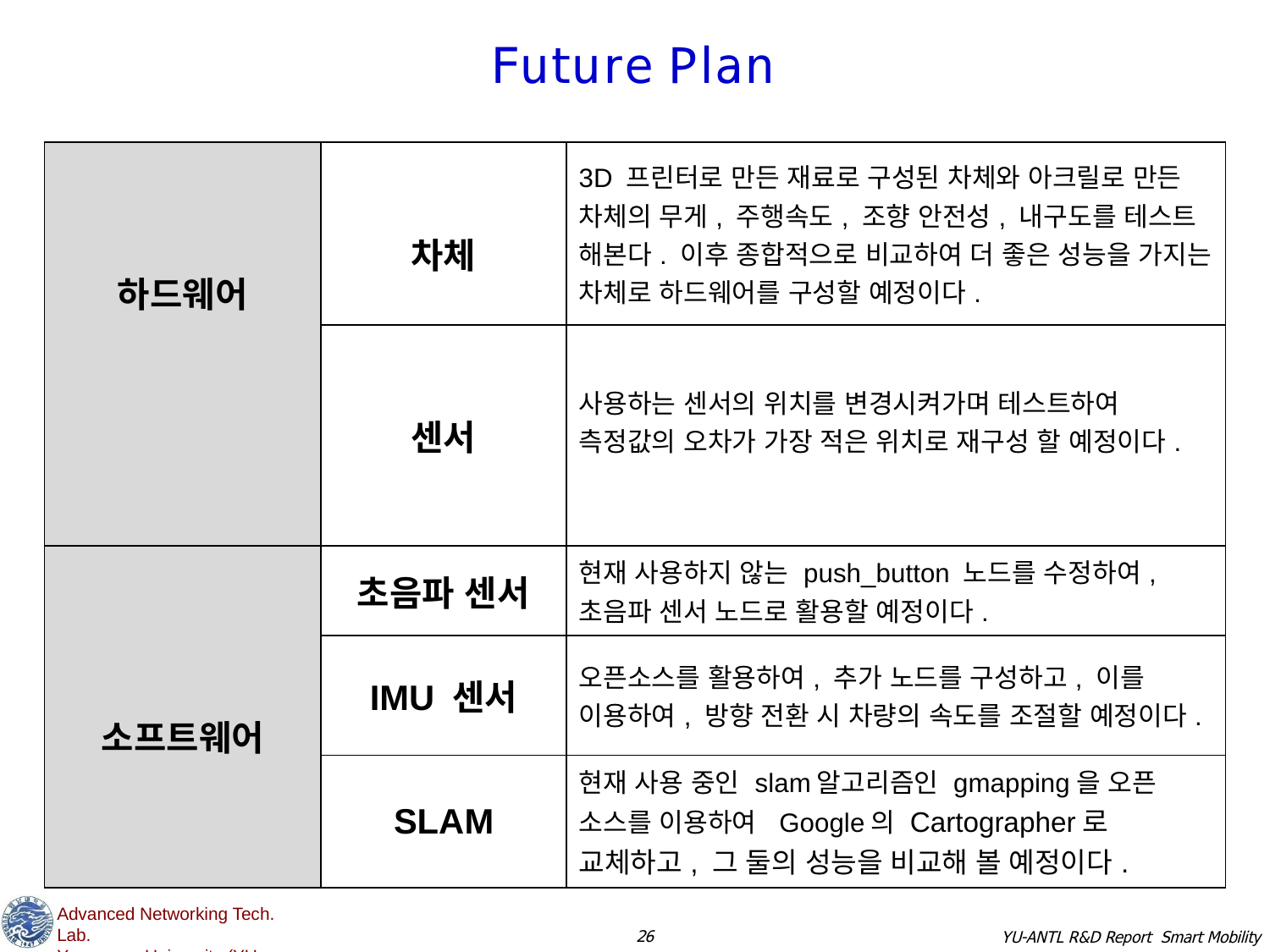

# Future Plan
| 하드웨어 | 차체 | 3D 프린터로 만든 재료로 구성된 차체와 아크릴로 만든 차체의 무게, 주행속도, 조향 안전성, 내구도를 테스트 해본다. 이후 종합적으로 비교하여 더 좋은 성능을 가지는 차체로 하드웨어를 구성할 예정이다. |
| --- | --- | --- |
|  | 센서 | 사용하는 센서의 위치를 변경시켜가며 테스트하여 측정값의 오차가 가장 적은 위치로 재구성 할 예정이다. |
| 소프트웨어 | 초음파 센서 | 현재 사용하지 않는 push\_button 노드를 수정하여, 초음파 센서 노드로 활용할 예정이다. |
|  | IMU 센서 | 오픈소스를 활용하여, 추가 노드를 구성하고, 이를 이용하여, 방향 전환 시 차량의 속도를 조절할 예정이다. |
|  | SLAM | 현재 사용 중인 slam알고리즘인 gmapping을 오픈 소스를 이용하여 Google의 Cartographer로 교체하고, 그 둘의 성능을 비교해 볼 예정이다. |